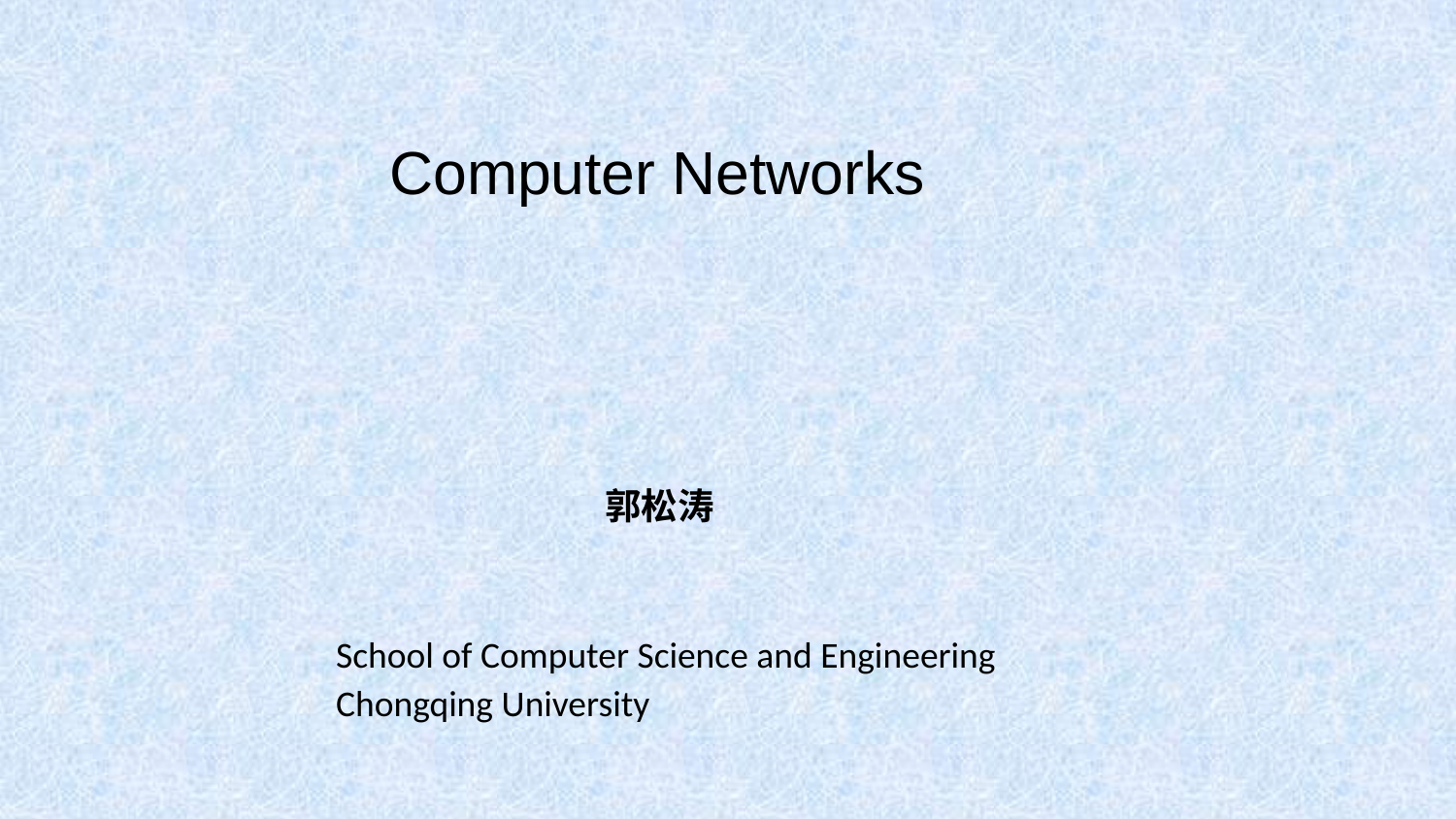

Computer Networks
郭松涛
School of Computer Science and Engineering
Chongqing University